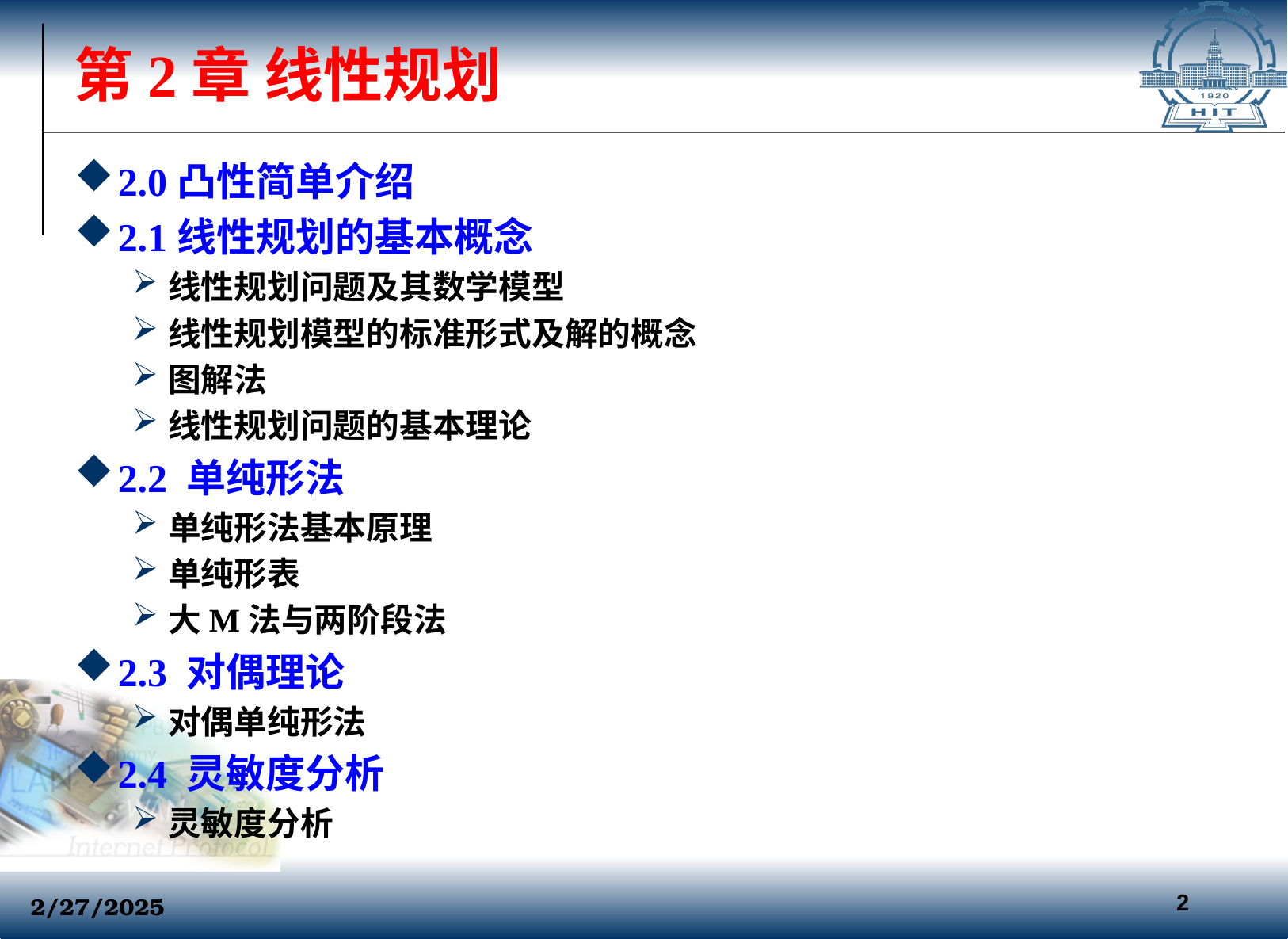

# 第2章 线性规划
2.0凸性简单介绍
2.1线性规划的基本概念
线性规划问题及其数学模型
线性规划模型的标准形式及解的概念
图解法
线性规划问题的基本理论
2.2 单纯形法
单纯形法基本原理
单纯形表
大M法与两阶段法
2.3 对偶理论
对偶单纯形法
2.4 灵敏度分析
灵敏度分析